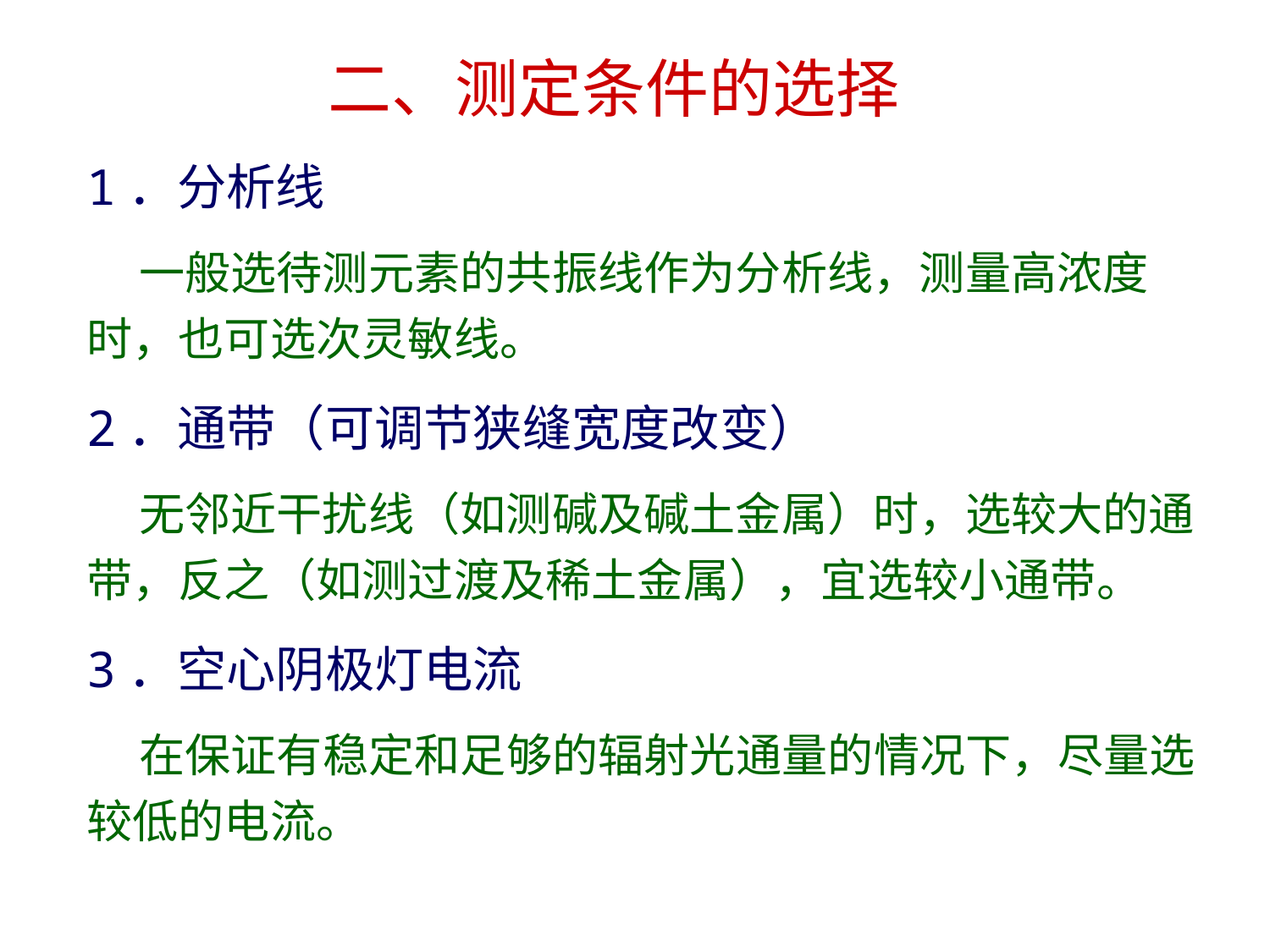

二、测定条件的选择
1．分析线
    一般选待测元素的共振线作为分析线，测量高浓度时，也可选次灵敏线。
2．通带（可调节狭缝宽度改变）
    无邻近干扰线（如测碱及碱土金属）时，选较大的通带，反之（如测过渡及稀土金属），宜选较小通带。
3．空心阴极灯电流
    在保证有稳定和足够的辐射光通量的情况下，尽量选较低的电流。